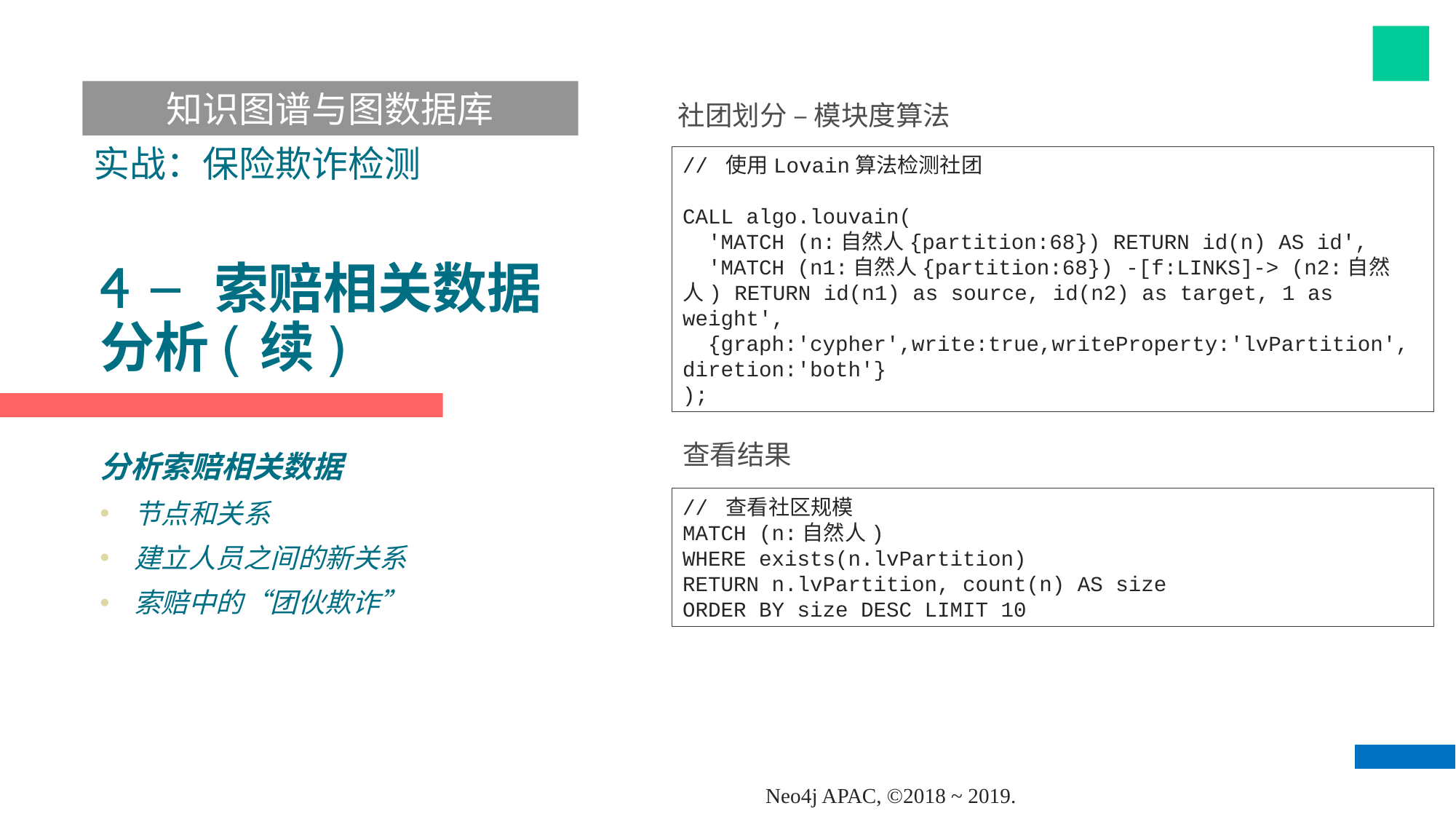

知识图谱与图数据库
社团划分 – 模块度算法

实战：保险欺诈检测
// 使用Lovain算法检测社团

CALL algo.louvain(
  'MATCH (n:自然人{partition:68}) RETURN id(n) AS id',
  'MATCH (n1:自然人{partition:68}) -[f:LINKS]-> (n2:自然人) RETURN id(n1) as source, id(n2) as target, 1 as weight',
  {graph:'cypher',write:true,writeProperty:'lvPartition', diretion:'both'}
);
# 4 – 索赔相关数据分析(续)
查看结果
分析索赔相关数据
节点和关系
建立人员之间的新关系
索赔中的“团伙欺诈”

// 查看社区规模
MATCH (n:自然人)
WHERE exists(n.lvPartition)
RETURN n.lvPartition, count(n) AS size
ORDER BY size DESC LIMIT 10